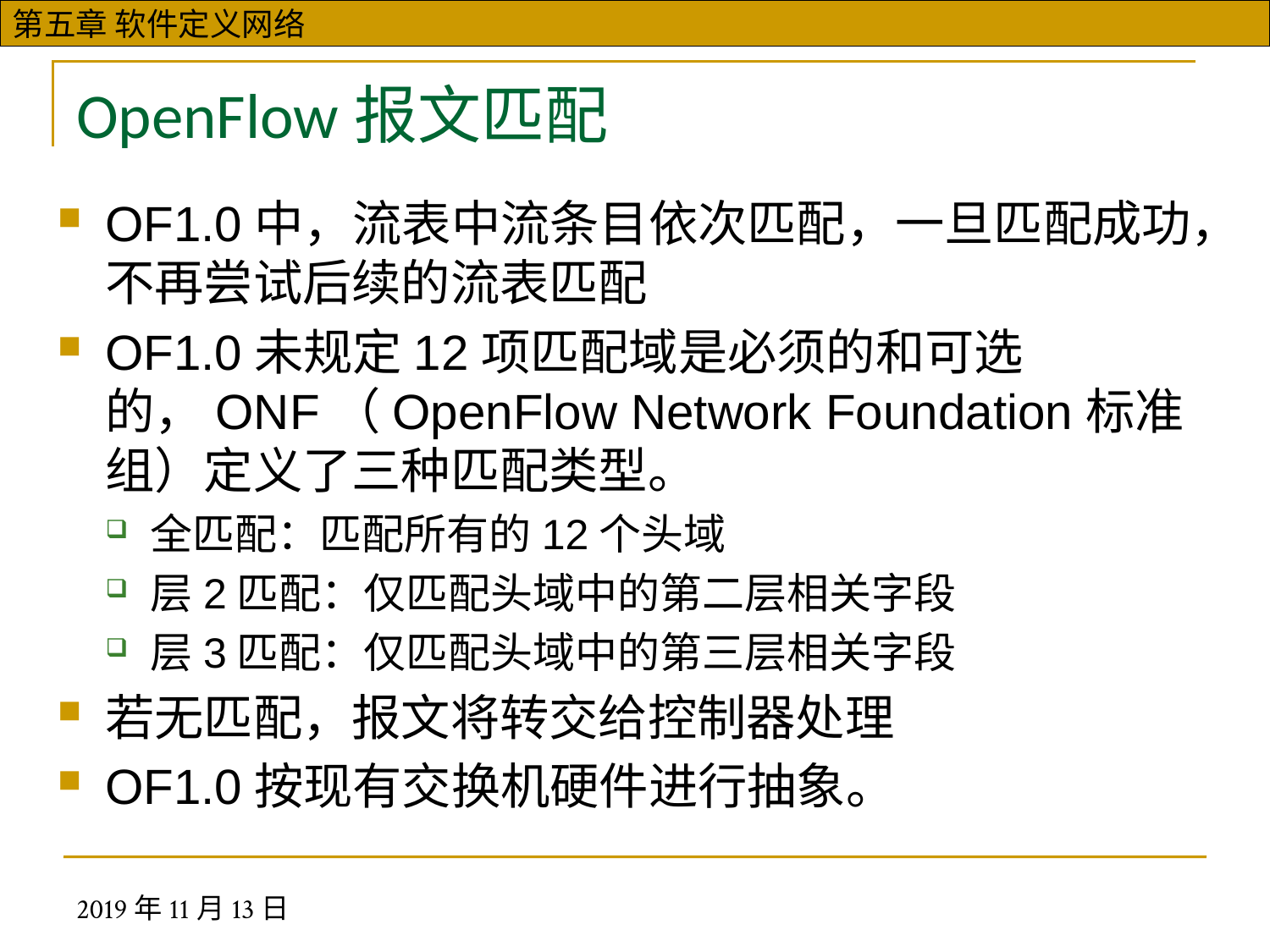

# OpenFlow报文匹配
OF1.0中，流表中流条目依次匹配，一旦匹配成功，不再尝试后续的流表匹配
OF1.0未规定12项匹配域是必须的和可选的，ONF（OpenFlow Network Foundation标准组）定义了三种匹配类型。
全匹配：匹配所有的12个头域
层2匹配：仅匹配头域中的第二层相关字段
层3匹配：仅匹配头域中的第三层相关字段
若无匹配，报文将转交给控制器处理
OF1.0按现有交换机硬件进行抽象。
2019年11月13日